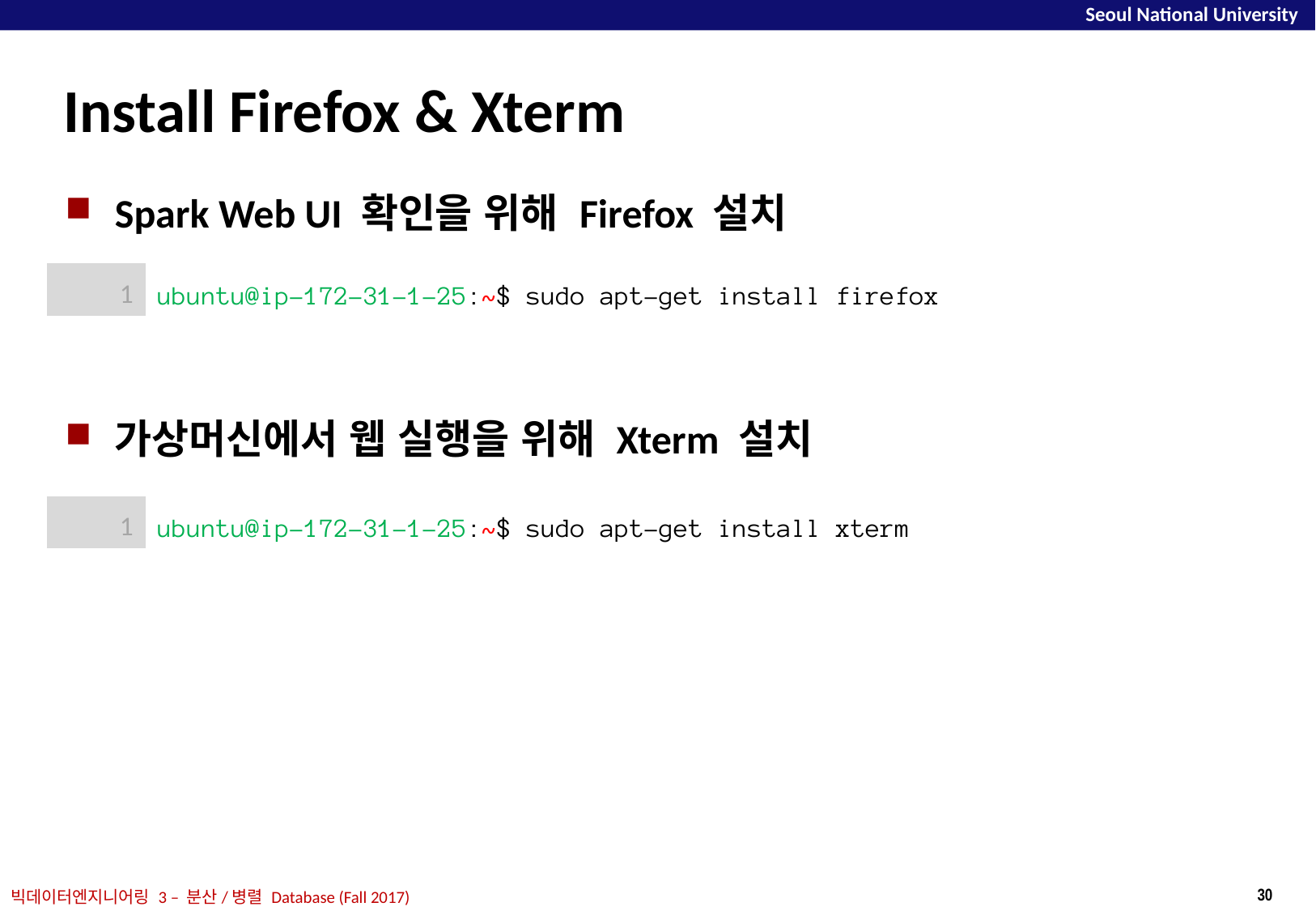

# Install Firefox & Xterm
Spark Web UI 확인을 위해 Firefox 설치

가상머신에서 웹 실행을 위해 Xterm 설치

| 1 | ubuntu@ip-172-31-1-25:~$ sudo apt-get install firefox |
| --- | --- |
| 1 | ubuntu@ip-172-31-1-25:~$ sudo apt-get install xterm |
| --- | --- |